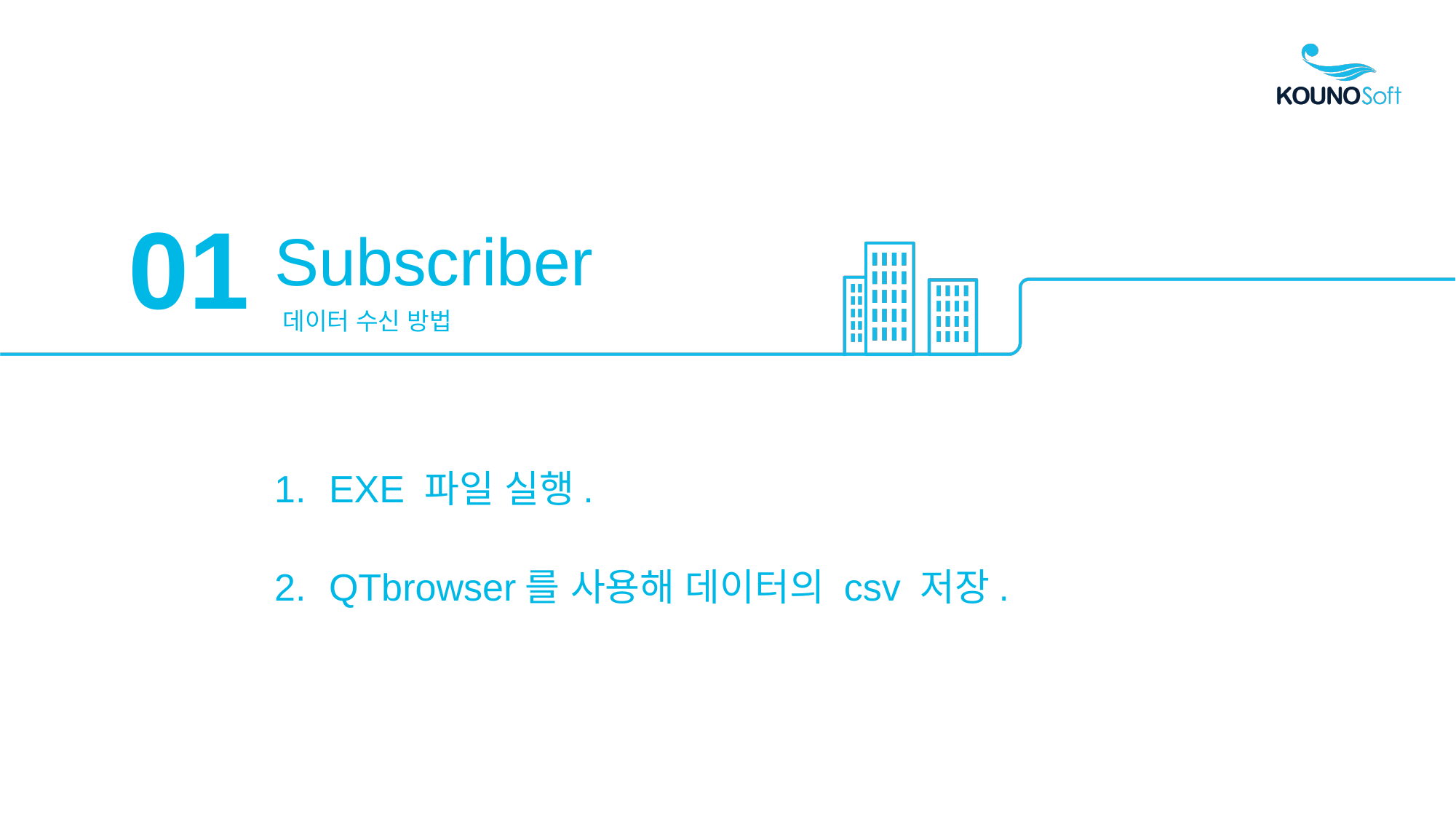

01
Subscriber
데이터 수신 방법
EXE 파일 실행.
QTbrowser를 사용해 데이터의 csv 저장.